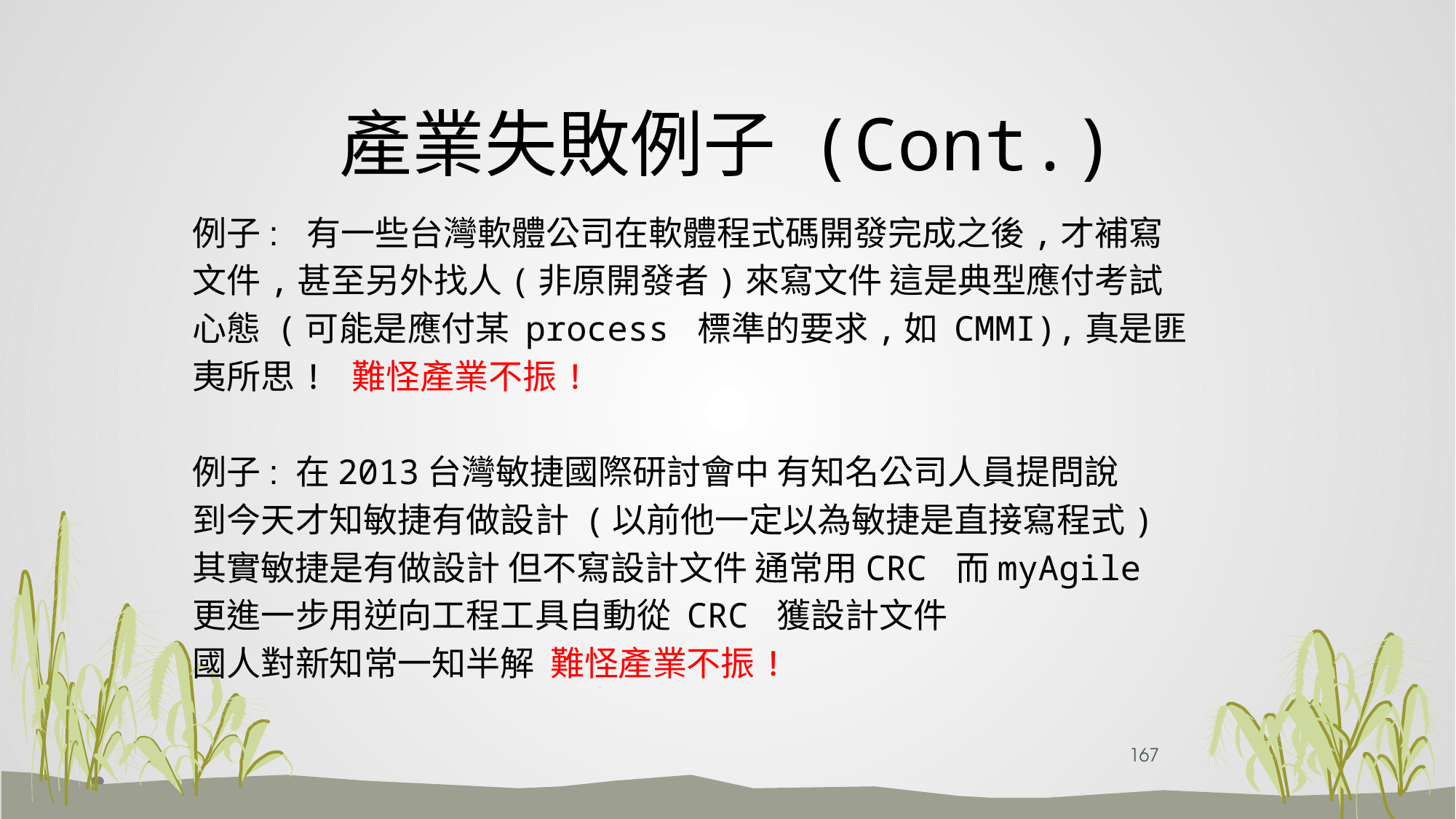

# 產業失敗例子 (Cont.)
例子: 有一些台灣軟體公司在軟體程式碼開發完成之後,才補寫
文件,甚至另外找人(非原開發者)來寫文件 這是典型應付考試
心態 (可能是應付某 process 標準的要求,如 CMMI),真是匪
夷所思! 難怪產業不振!

例子: 在2013台灣敏捷國際研討會中 有知名公司人員提問說
到今天才知敏捷有做設計 (以前他一定以為敏捷是直接寫程式)
其實敏捷是有做設計 但不寫設計文件 通常用CRC 而myAgile
更進一步用逆向工程工具自動從 CRC 獲設計文件
國人對新知常一知半解  難怪產業不振!
167